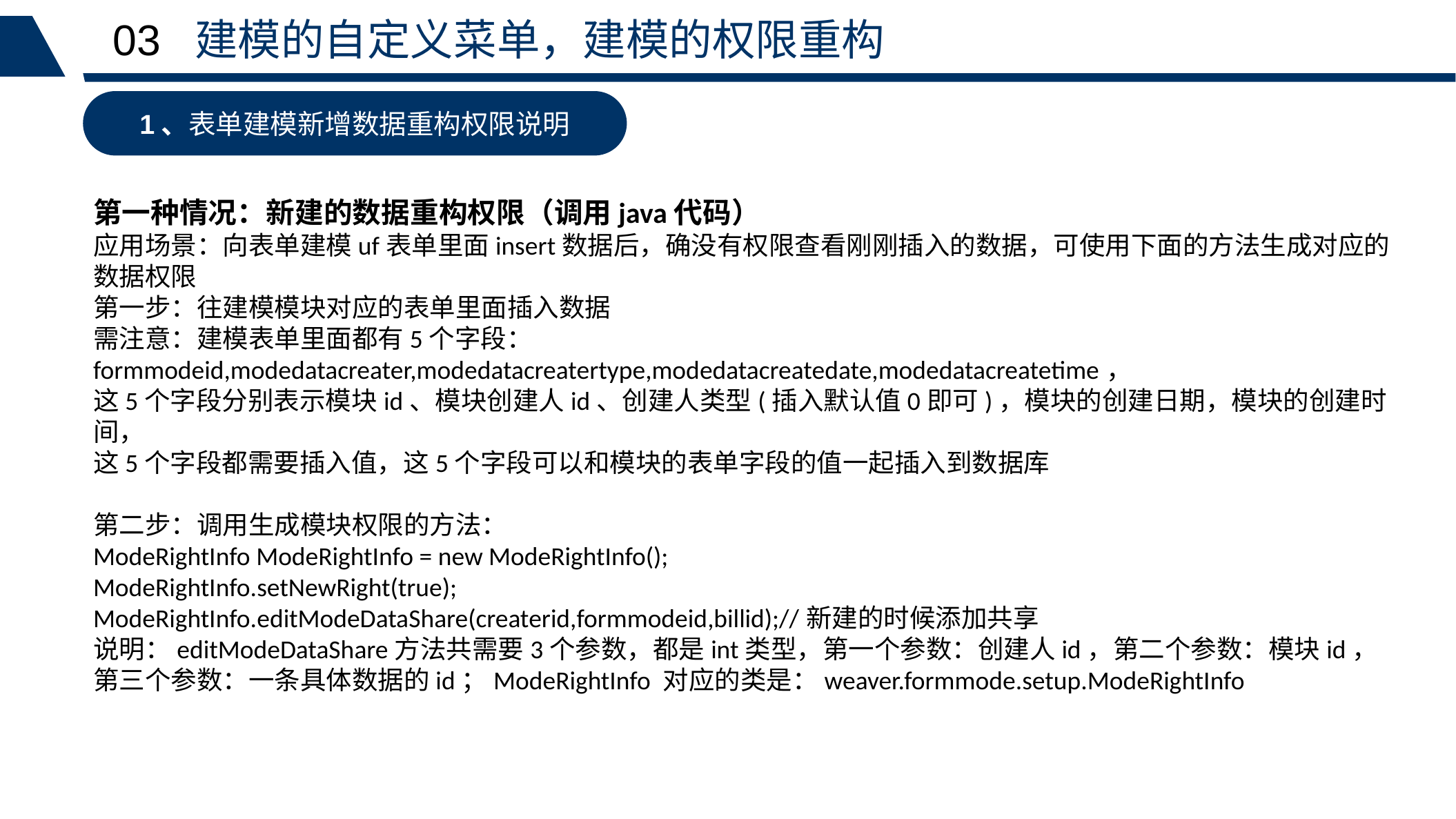

03  建模的自定义菜单，建模的权限重构

1、表单建模新增数据重构权限说明
第一种情况：新建的数据重构权限（调用java代码）
应用场景：向表单建模uf表单里面insert数据后，确没有权限查看刚刚插入的数据，可使用下面的方法生成对应的数据权限
第一步：往建模模块对应的表单里面插入数据
需注意：建模表单里面都有5个字段： formmodeid,modedatacreater,modedatacreatertype,modedatacreatedate,modedatacreatetime，
这5个字段分别表示模块id、模块创建人id、创建人类型(插入默认值0即可)，模块的创建日期，模块的创建时间，
这5个字段都需要插入值，这5个字段可以和模块的表单字段的值一起插入到数据库

第二步：调用生成模块权限的方法：
ModeRightInfo ModeRightInfo = new ModeRightInfo();
ModeRightInfo.setNewRight(true);
ModeRightInfo.editModeDataShare(createrid,formmodeid,billid);//新建的时候添加共享
说明：editModeDataShare方法共需要3个参数，都是int类型，第一个参数：创建人id，第二个参数：模块id，
第三个参数：一条具体数据的id；ModeRightInfo 对应的类是：weaver.formmode.setup.ModeRightInfo
四不伤害